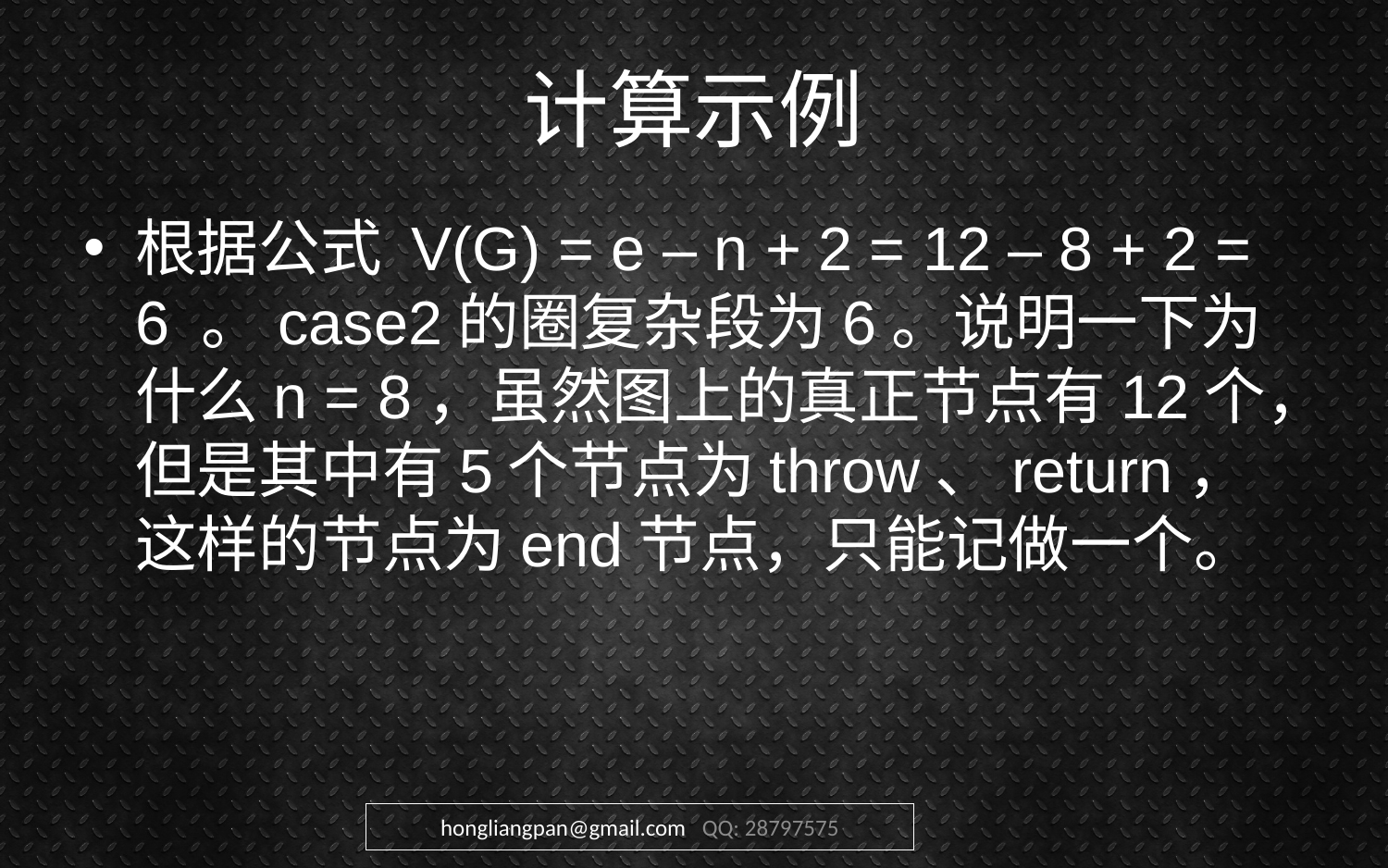

# 计算示例
根据公式 V(G) = e – n + 2 = 12 – 8 + 2 = 6 。case2的圈复杂段为6。说明一下为什么n = 8，虽然图上的真正节点有12个，但是其中有5个节点为throw、return，这样的节点为end节点，只能记做一个。